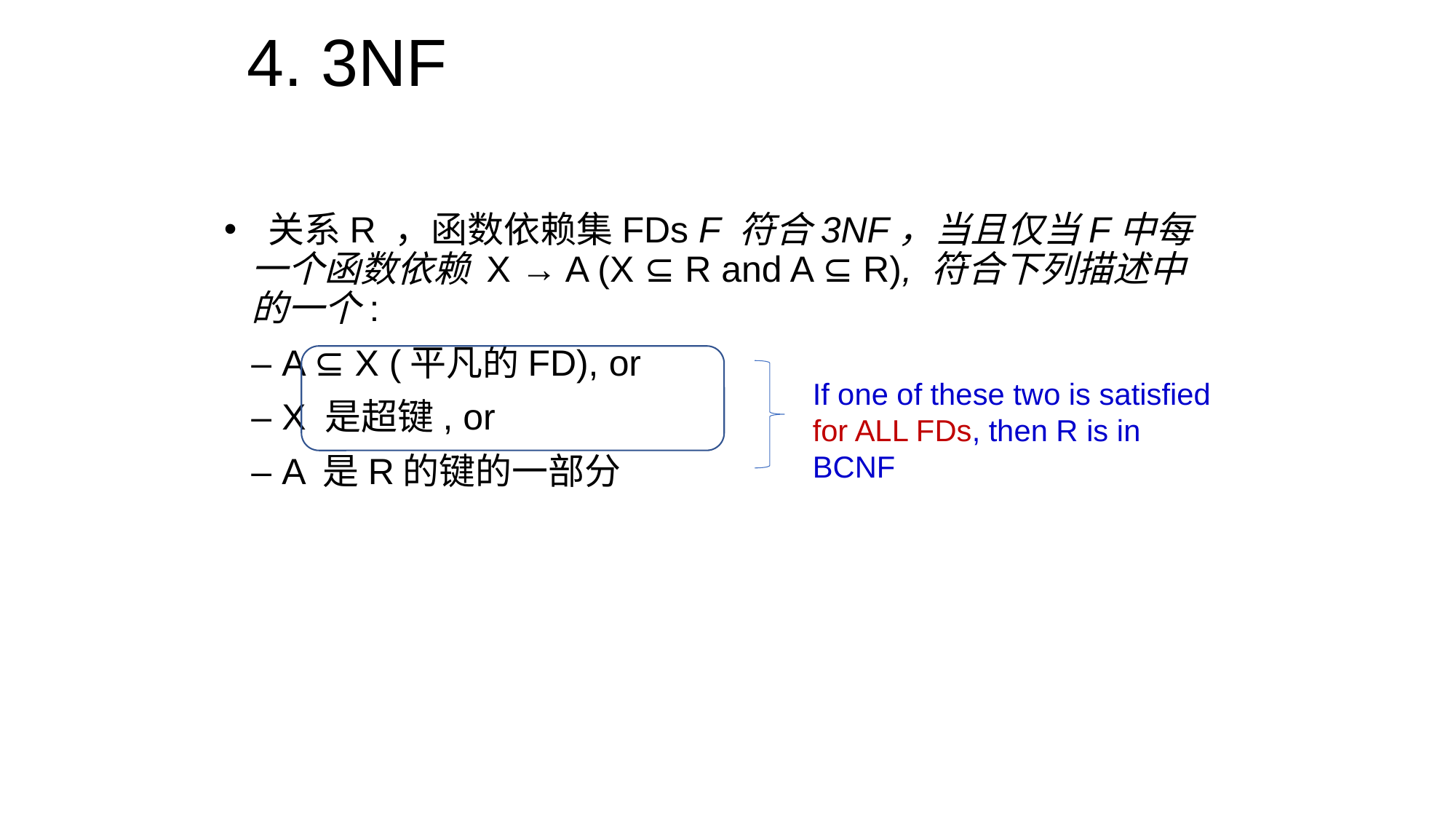

4. 3NF
 关系R ，函数依赖集FDs F 符合3NF，当且仅当F中每一个函数依赖 X → A (X ⊆ R and A ⊆ R), 符合下列描述中的一个:
	– A ⊆ X (平凡的FD), or
	– X 是超键, or
	– A 是R的键的一部分

If one of these two is satisfied for ALL FDs, then R is in BCNF
70